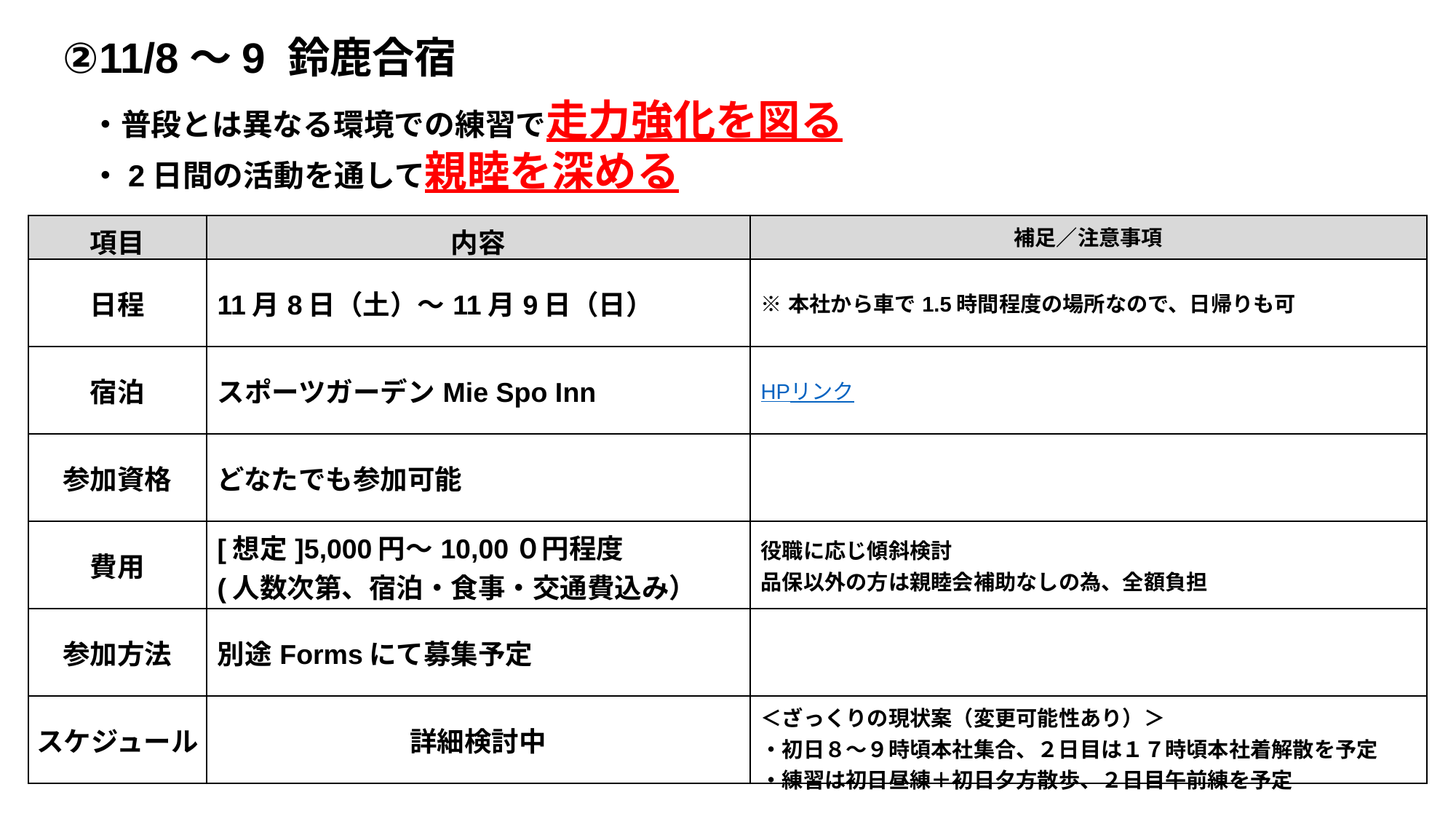

②11/8～9 鈴鹿合宿
・普段とは異なる環境での練習で走力強化を図る
・2日間の活動を通して親睦を深める
| 項目 | 内容 | 補足／注意事項 |
| --- | --- | --- |
| 日程 | 11月8日（土）～11月9日（日） | ※本社から車で1.5時間程度の場所なので、日帰りも可 |
| 宿泊 | スポーツガーデンMie Spo Inn | HPリンク |
| 参加資格 | どなたでも参加可能 |  |
| 費用 | [想定]5,000円～10,00０円程度 (人数次第、宿泊・食事・交通費込み） | 役職に応じ傾斜検討 品保以外の方は親睦会補助なしの為、全額負担 |
| 参加方法 | 別途Formsにて募集予定 |  |
| スケジュール | 詳細検討中 | ＜ざっくりの現状案（変更可能性あり）＞ ・初日８～９時頃本社集合、２日目は１７時頃本社着解散を予定 ・練習は初日昼練＋初日夕方散歩、２日目午前練を予定 |